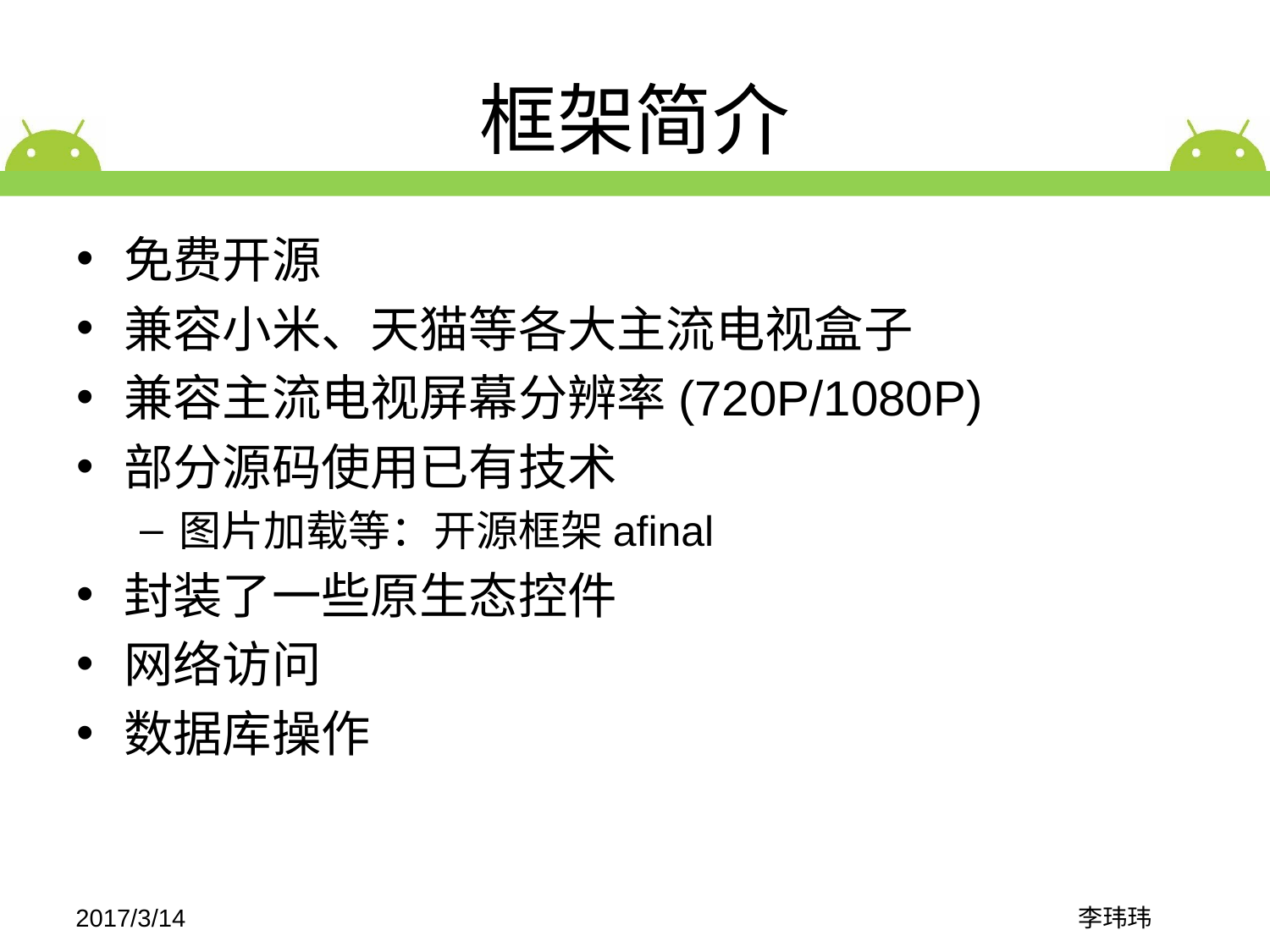

# 框架简介
免费开源
兼容小米、天猫等各大主流电视盒子
兼容主流电视屏幕分辨率(720P/1080P)
部分源码使用已有技术
图片加载等：开源框架afinal
封装了一些原生态控件
网络访问
数据库操作